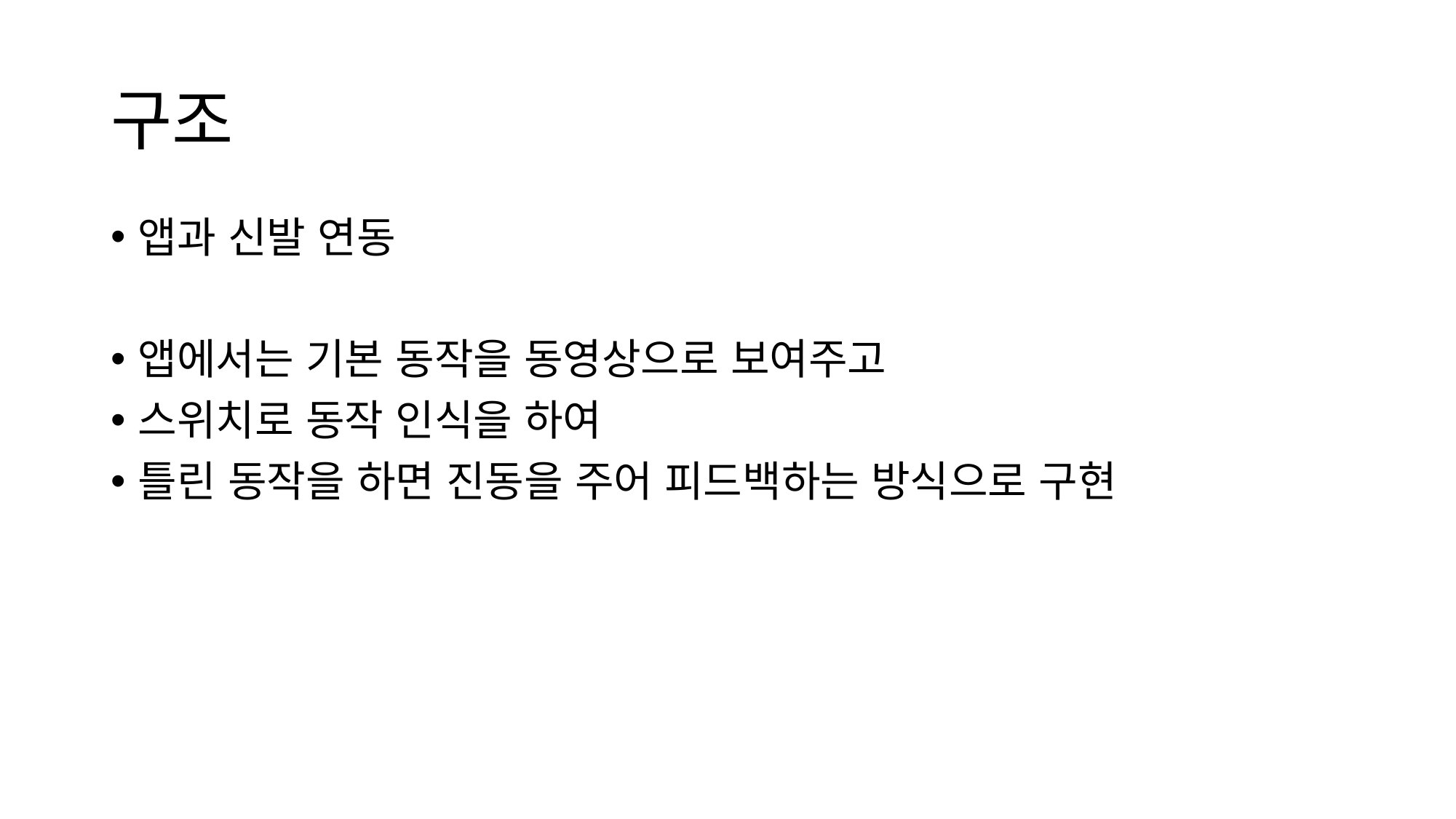

# 구조
앱과 신발 연동

앱에서는 기본 동작을 동영상으로 보여주고
스위치로 동작 인식을 하여
틀린 동작을 하면 진동을 주어 피드백하는 방식으로 구현